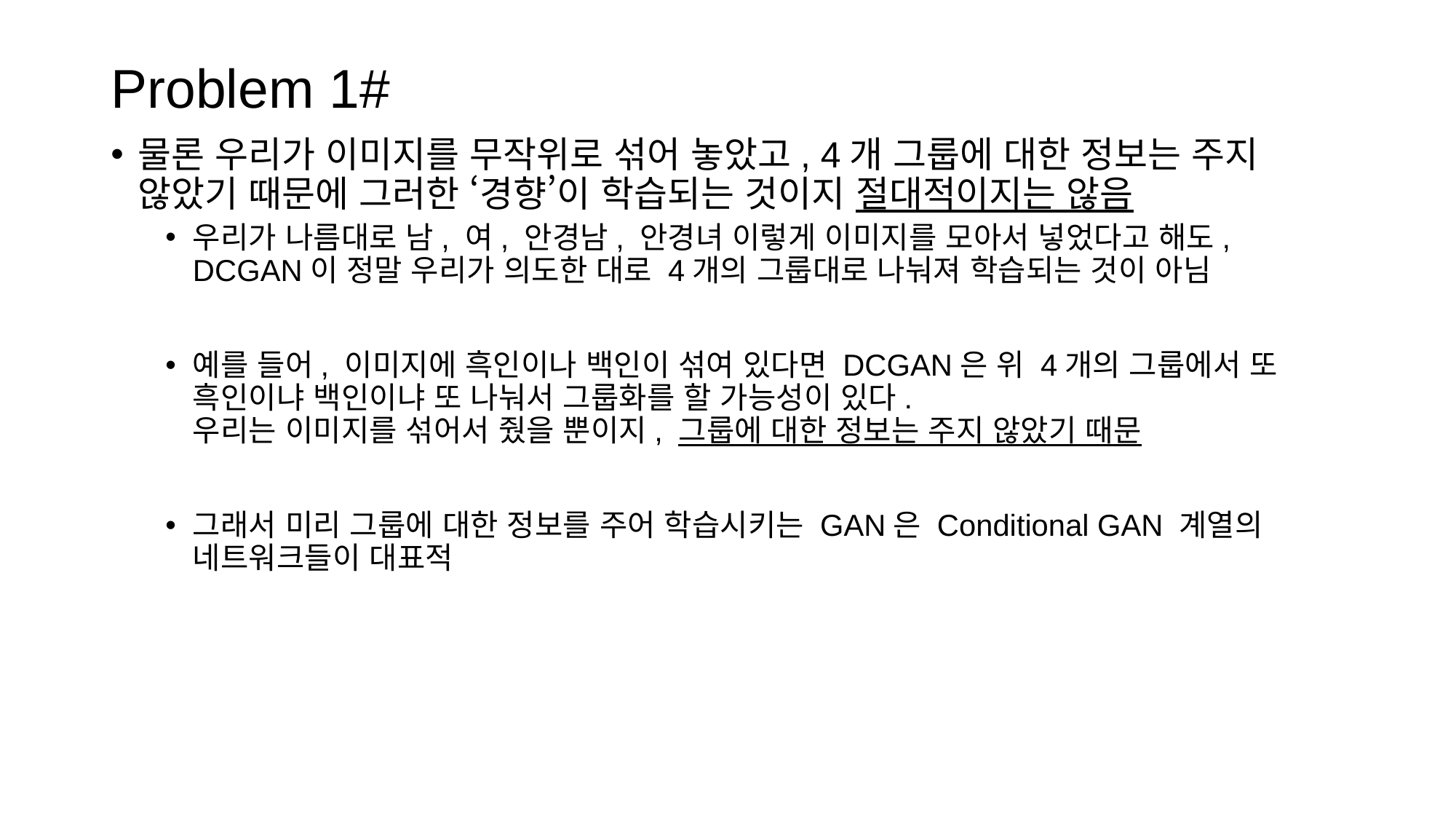

# Problem 1#
물론 우리가 이미지를 무작위로 섞어 놓았고, 4개 그룹에 대한 정보는 주지 않았기 때문에 그러한 ‘경향’이 학습되는 것이지 절대적이지는 않음
우리가 나름대로 남, 여, 안경남, 안경녀 이렇게 이미지를 모아서 넣었다고 해도, DCGAN이 정말 우리가 의도한 대로 4개의 그룹대로 나눠져 학습되는 것이 아님

예를 들어, 이미지에 흑인이나 백인이 섞여 있다면 DCGAN은 위 4개의 그룹에서 또 흑인이냐 백인이냐 또 나눠서 그룹화를 할 가능성이 있다.
우리는 이미지를 섞어서 줬을 뿐이지, 그룹에 대한 정보는 주지 않았기 때문

그래서 미리 그룹에 대한 정보를 주어 학습시키는 GAN은 Conditional GAN 계열의 네트워크들이 대표적